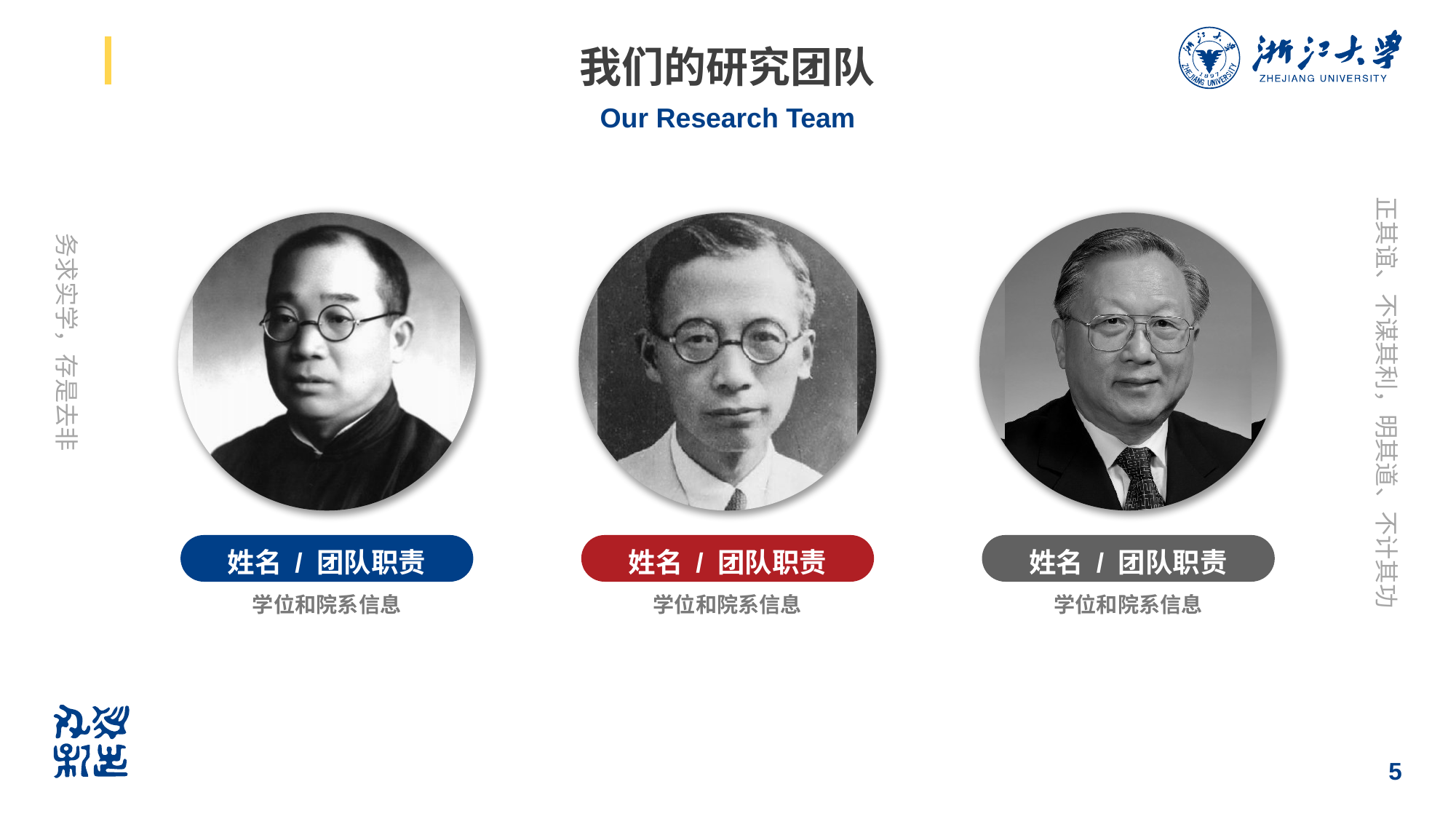

# 我们的研究团队
Our Research Team

姓名 / 团队职责
学位和院系信息

姓名 / 团队职责
学位和院系信息

姓名 / 团队职责
学位和院系信息
5